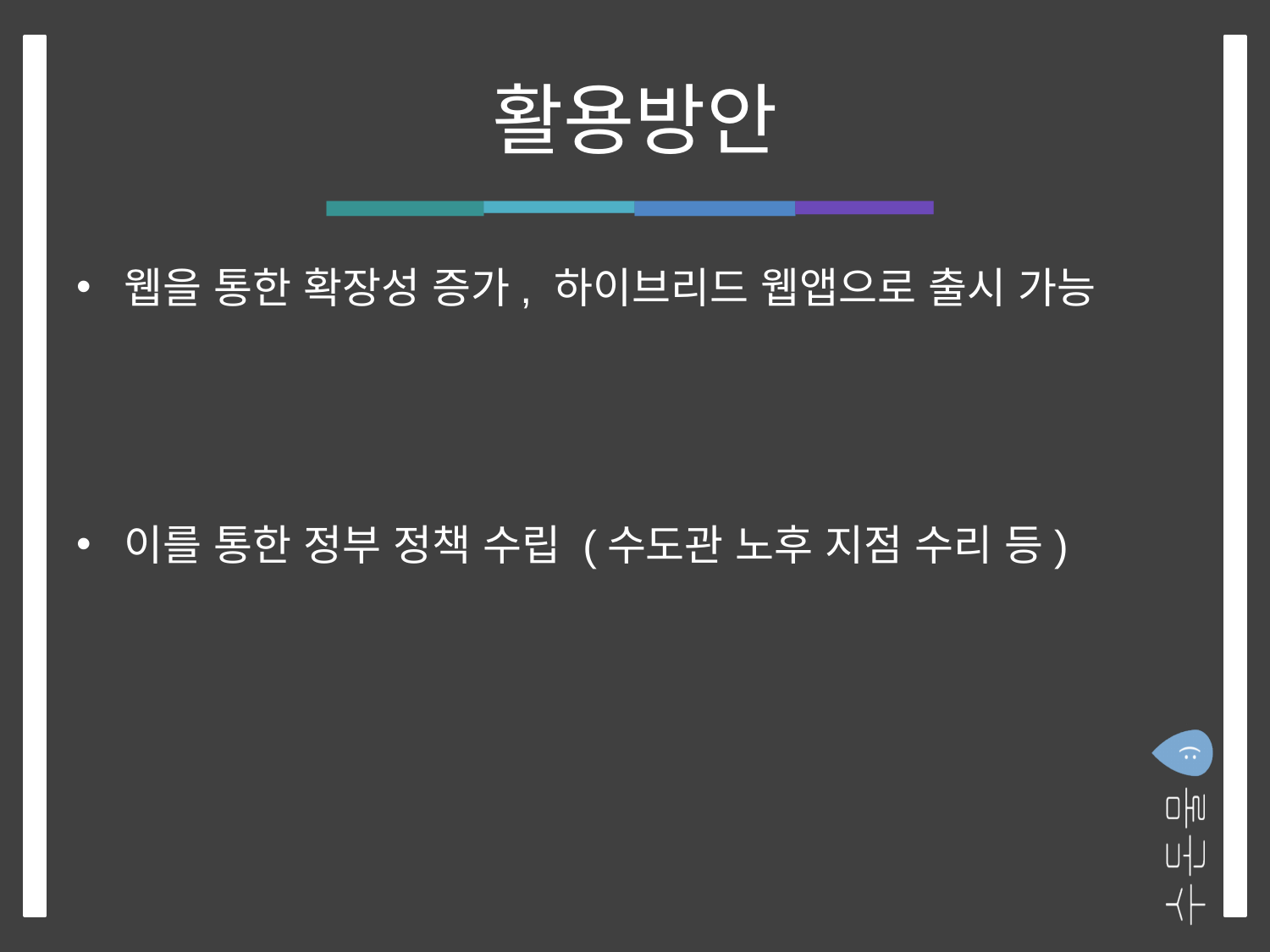

# 활용방안
웹을 통한 확장성 증가, 하이브리드 웹앱으로 출시 가능

이를 통한 정부 정책 수립 (수도관 노후 지점 수리 등)